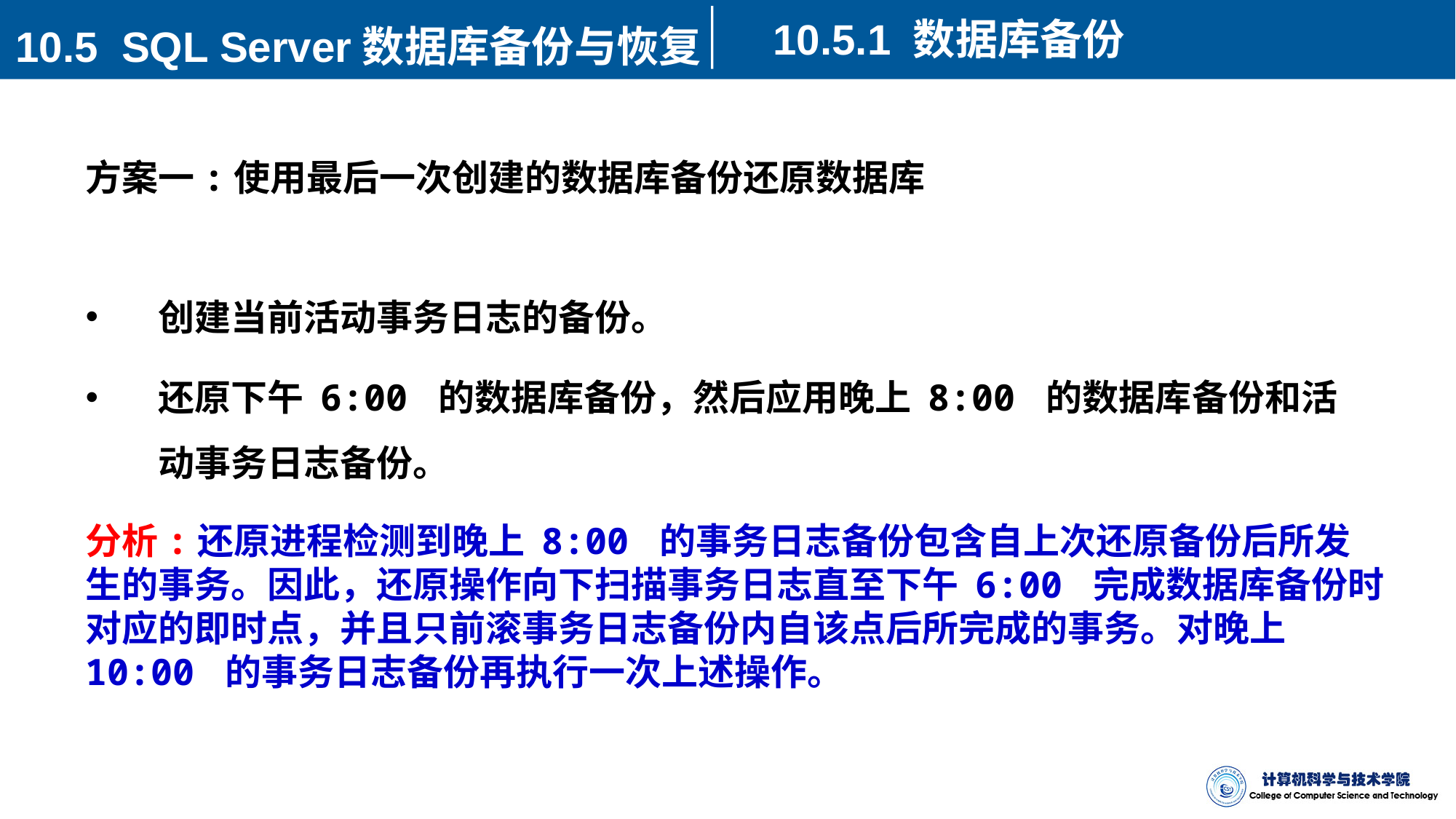

10.5.1 数据库备份
10.5  SQL Server数据库备份与恢复
# 方案一:使用最后一次创建的数据库备份还原数据库
创建当前活动事务日志的备份。
还原下午 6:00 的数据库备份，然后应用晚上 8:00 的数据库备份和活动事务日志备份。
分析:还原进程检测到晚上 8:00 的事务日志备份包含自上次还原备份后所发生的事务。因此，还原操作向下扫描事务日志直至下午 6:00 完成数据库备份时对应的即时点，并且只前滚事务日志备份内自该点后所完成的事务。对晚上 10:00 的事务日志备份再执行一次上述操作。